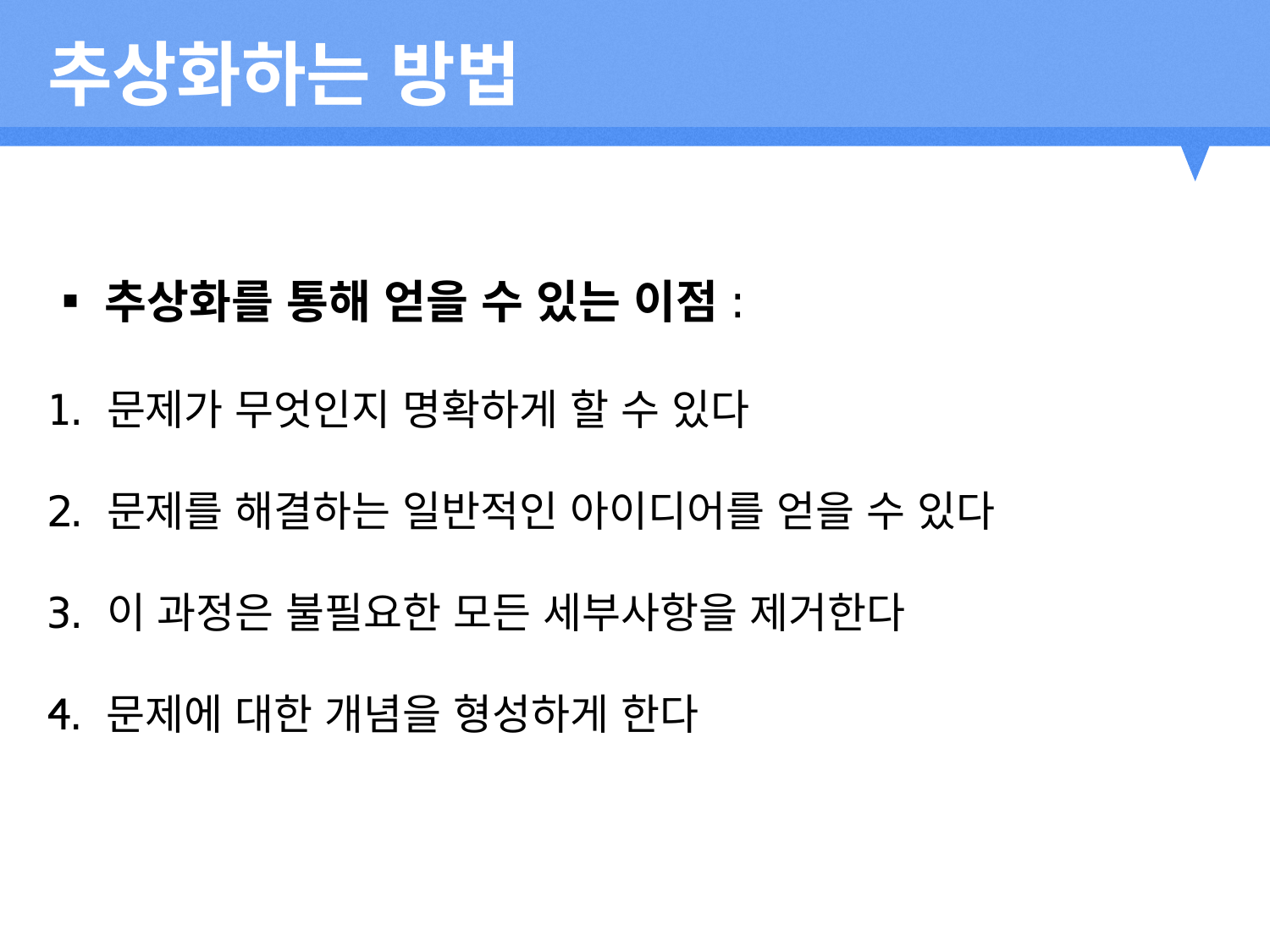

추상화하는 방법
▪추상화를 통해 얻을 수 있는 이점:

1. 문제가 무엇인지 명확하게 할 수 있다

2. 문제를 해결하는 일반적인 아이디어를 얻을 수 있다

3. 이 과정은 불필요한 모든 세부사항을 제거한다

4. 문제에 대한 개념을 형성하게 한다
2012
2011
2013